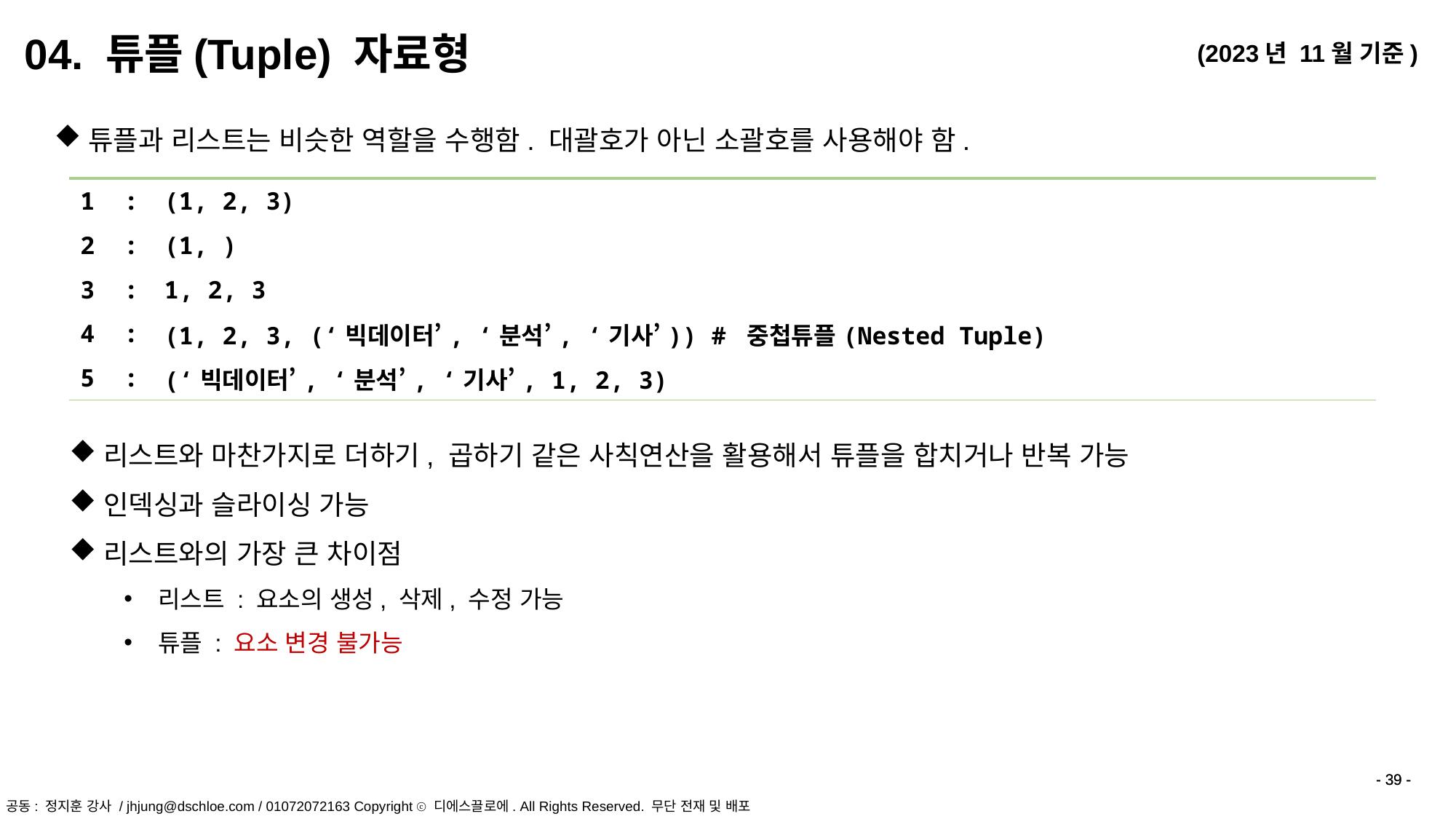

04. 튜플(Tuple) 자료형
튜플과 리스트는 비슷한 역할을 수행함. 대괄호가 아닌 소괄호를 사용해야 함.
| 1 : | (1, 2, 3) |
| --- | --- |
| 2 : | (1, ) |
| 3 : | 1, 2, 3 |
| 4 : | (1, 2, 3, (‘빅데이터’, ‘분석’, ‘기사’)) # 중첩튜플(Nested Tuple) |
| 5 : | (‘빅데이터’, ‘분석’, ‘기사’, 1, 2, 3) |
리스트와 마찬가지로 더하기, 곱하기 같은 사칙연산을 활용해서 튜플을 합치거나 반복 가능
인덱싱과 슬라이싱 가능
리스트와의 가장 큰 차이점
리스트 : 요소의 생성, 삭제, 수정 가능
튜플 : 요소 변경 불가능
- 39 -